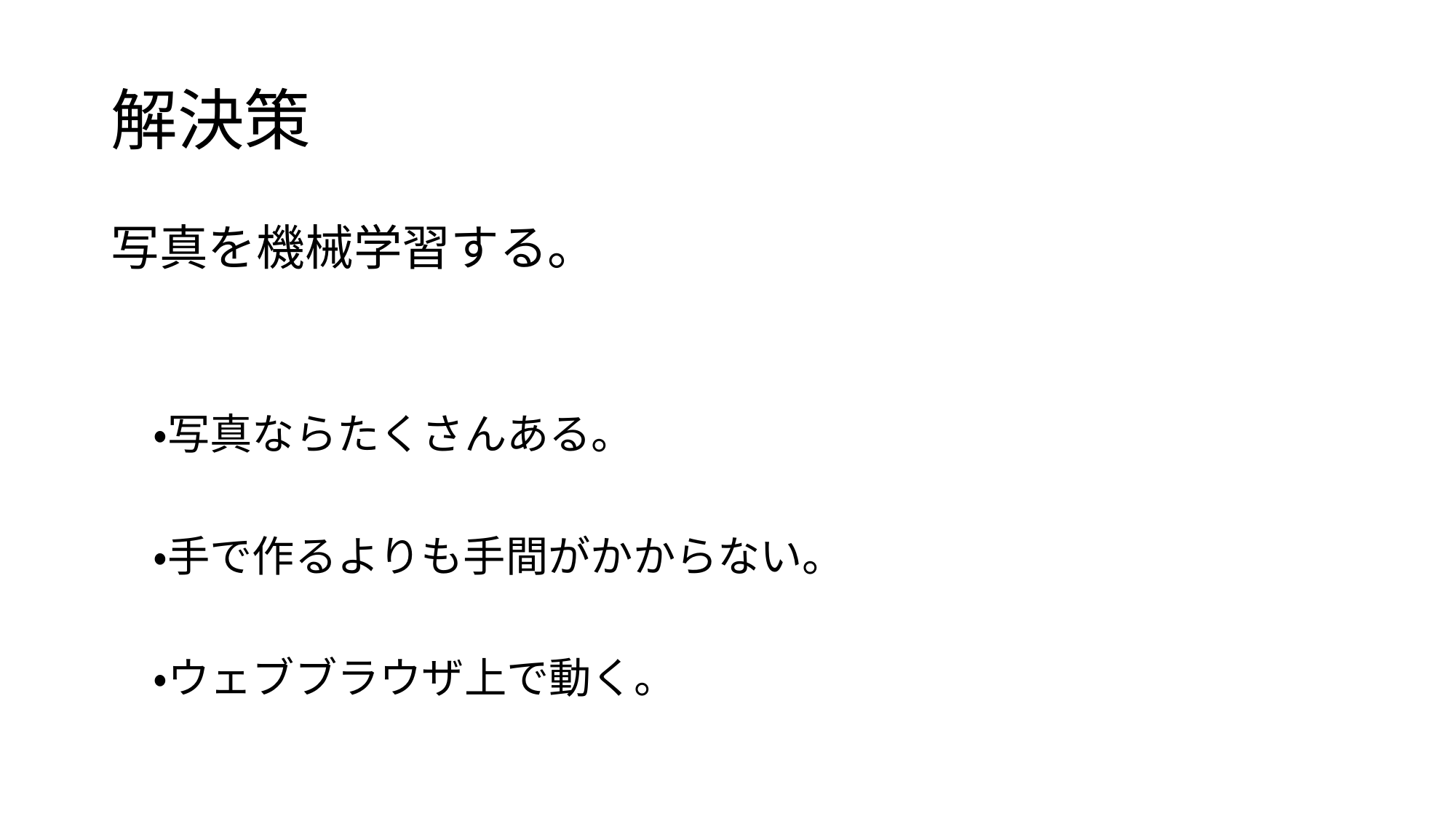

# 解決策
写真を機械学習する。

　・写真ならたくさんある。

　・手で作るよりも手間がかからない。

　・ウェブブラウザ上で動く。